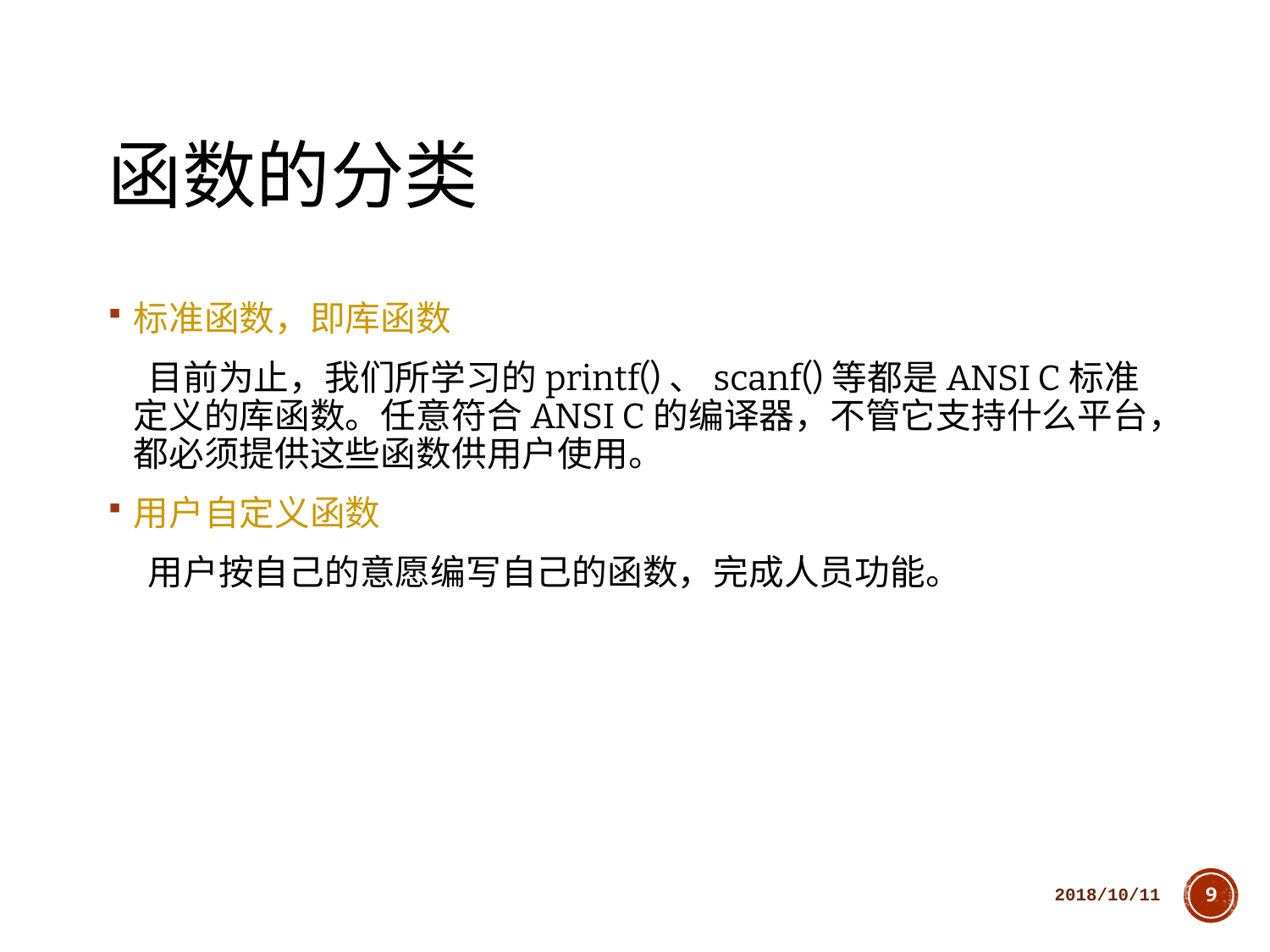

# 函数的分类
标准函数，即库函数
    目前为止，我们所学习的printf()、scanf()等都是ANSI C标准定义的库函数。任意符合ANSI C的编译器，不管它支持什么平台，都必须提供这些函数供用户使用。
用户自定义函数
    用户按自己的意愿编写自己的函数，完成人员功能。
2018/10/11
9